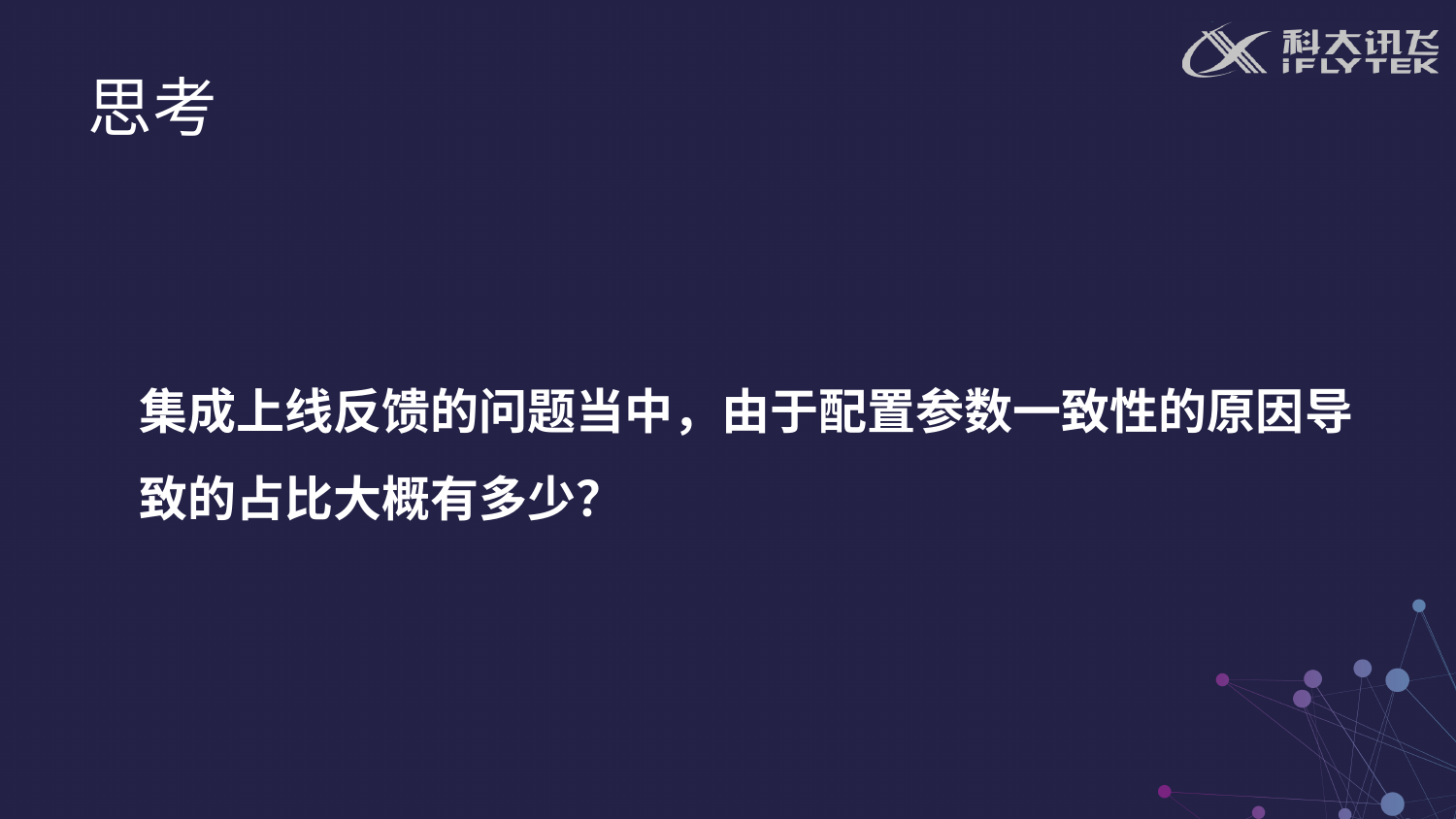

思考
集成上线反馈的问题当中，由于配置参数一致性的原因导致的占比大概有多少？